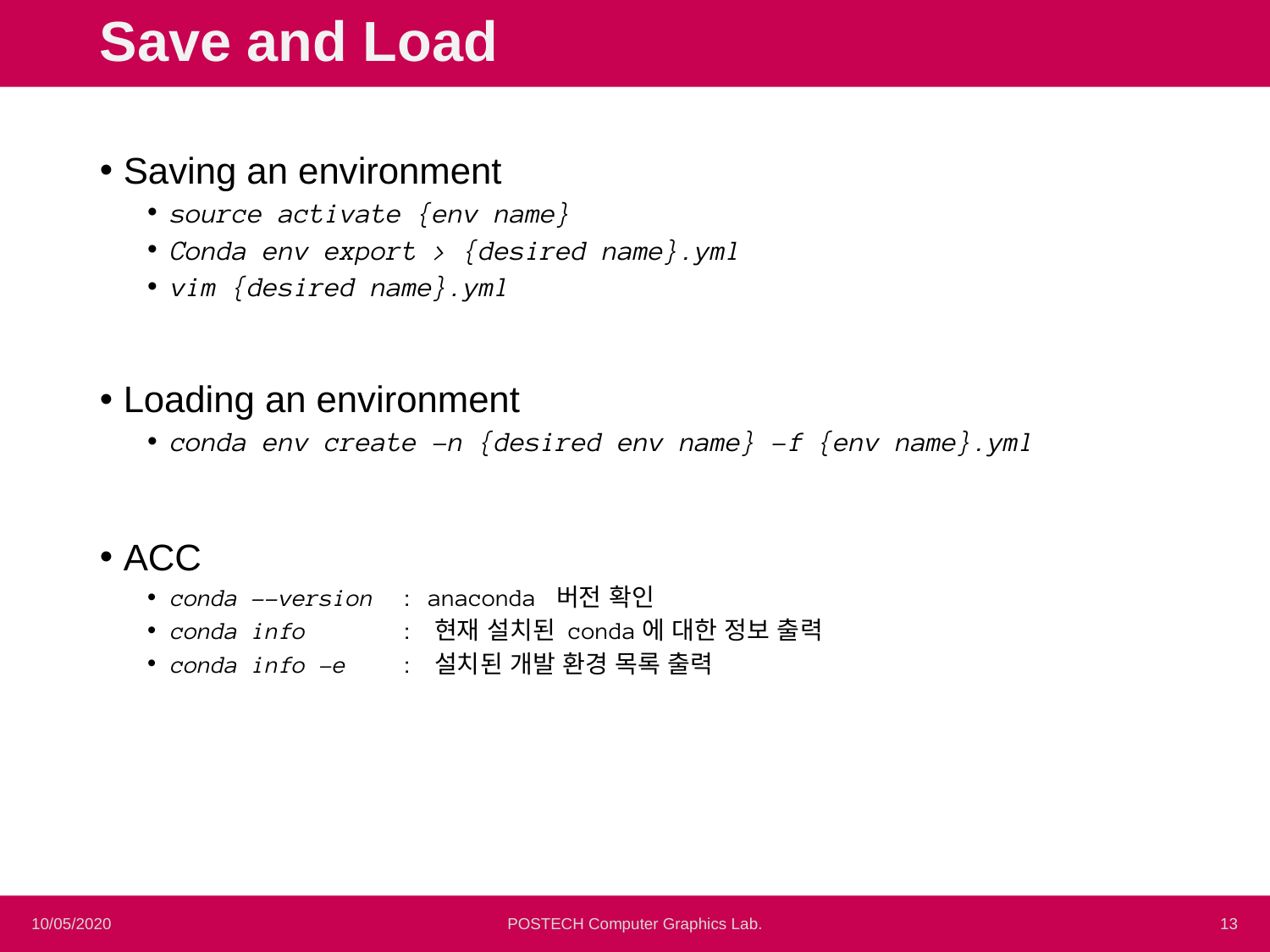

Save and Load
Saving an environment
source activate {env name}
Conda env export > {desired name}.yml
vim {desired name}.yml
Loading an environment
conda env create –n {desired env name} –f {env name}.yml

ACC
conda --version  : anaconda 버전 확인
conda info       : 현재 설치된 conda에 대한 정보 출력
conda info –e    : 설치된 개발 환경 목록 출력
10/05/2020
POSTECH Computer Graphics Lab.
13